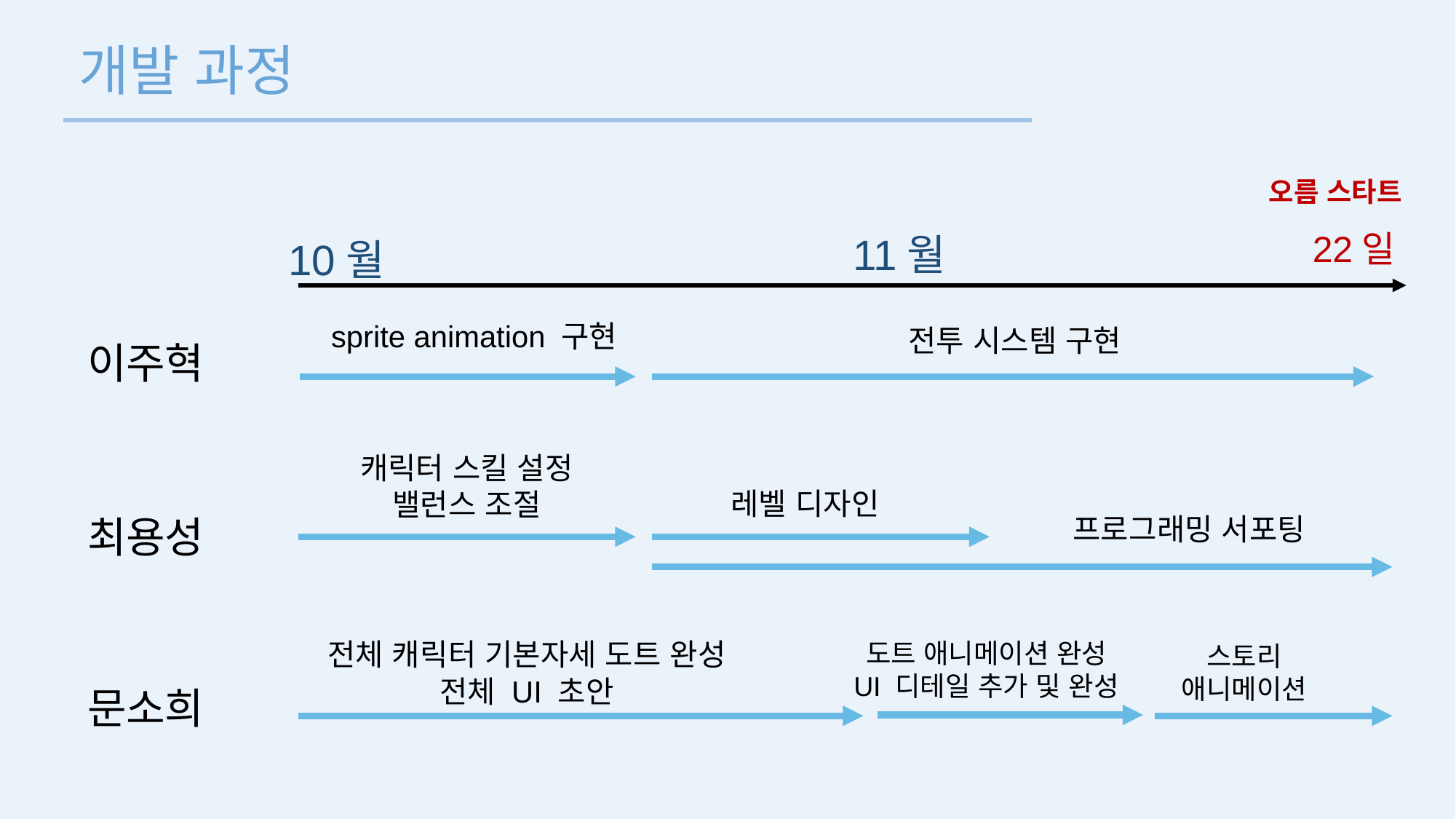

개발 과정
오름 스타트
22일
11월
10월
sprite animation 구현
전투 시스템 구현
이주혁
캐릭터 스킬 설정
밸런스 조절
레벨 디자인
프로그래밍 서포팅
최용성
전체 캐릭터 기본자세 도트 완성
전체 UI 초안
도트 애니메이션 완성
UI 디테일 추가 및 완성
스토리
애니메이션
문소희